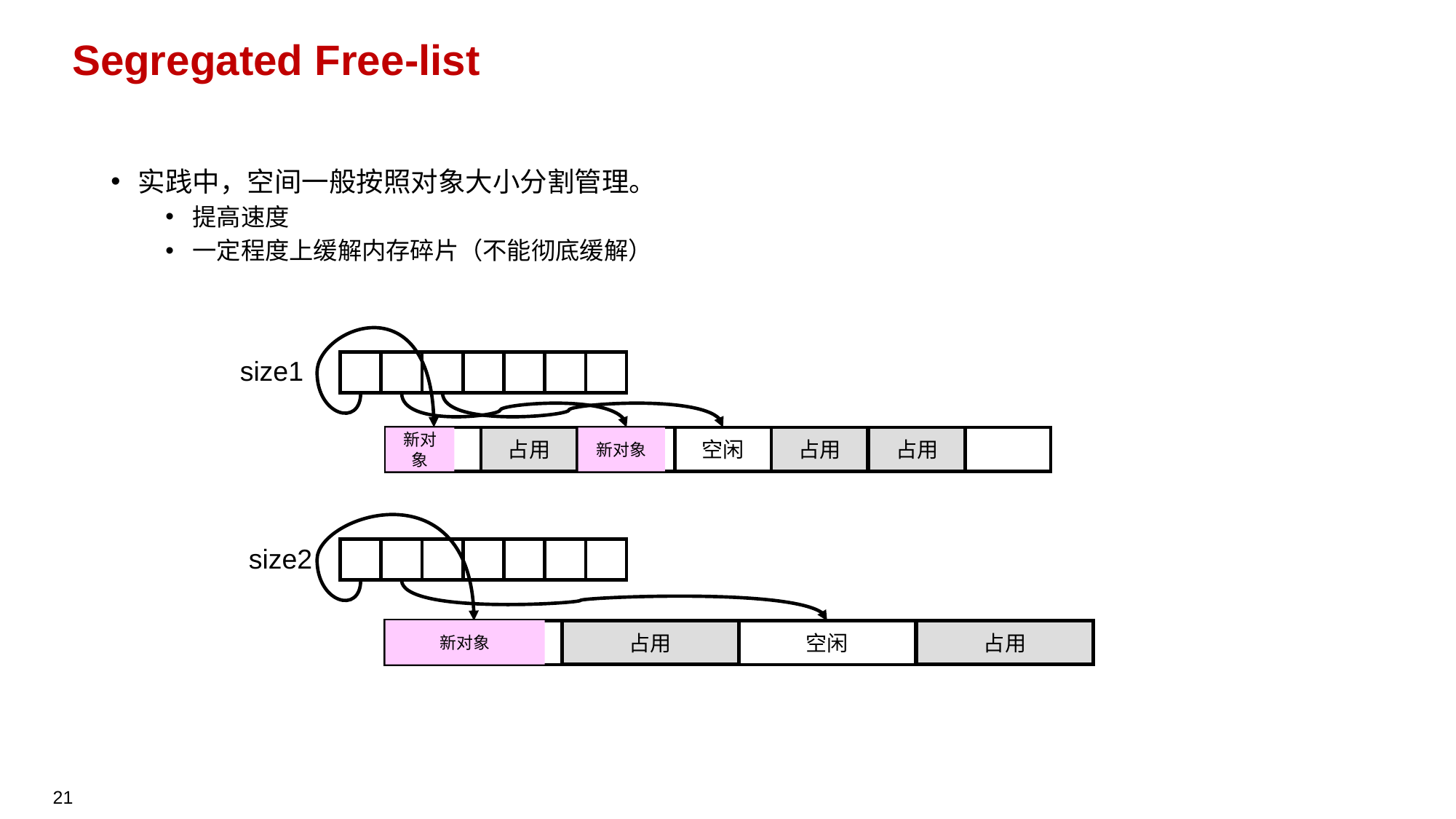

# Segregated Free-list
实践中，空间一般按照对象大小分割管理。
提高速度
一定程度上缓解内存碎片（不能彻底缓解）
size1

空闲
空闲
占用

空闲
占用
占用
新对象
新对象
size2

新对象
占用
占用

空闲
空闲